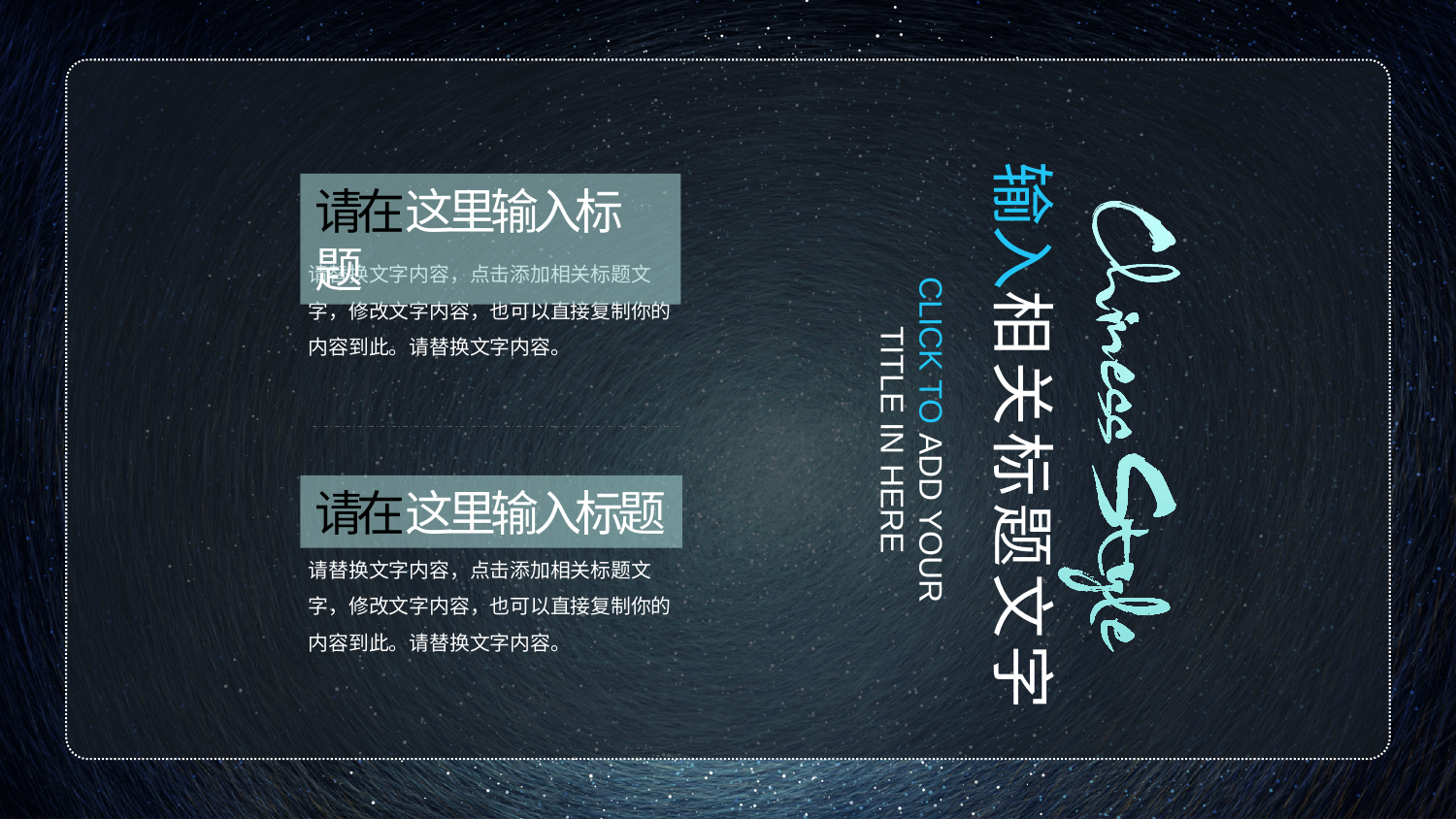

输入相关标题文字
请在这里输入标题
请替换文字内容，点击添加相关标题文字，修改文字内容，也可以直接复制你的内容到此。请替换文字内容。
CLICK TO ADD YOUR TITLE IN HERE

请在这里输入标题
请替换文字内容，点击添加相关标题文字，修改文字内容，也可以直接复制你的内容到此。请替换文字内容。